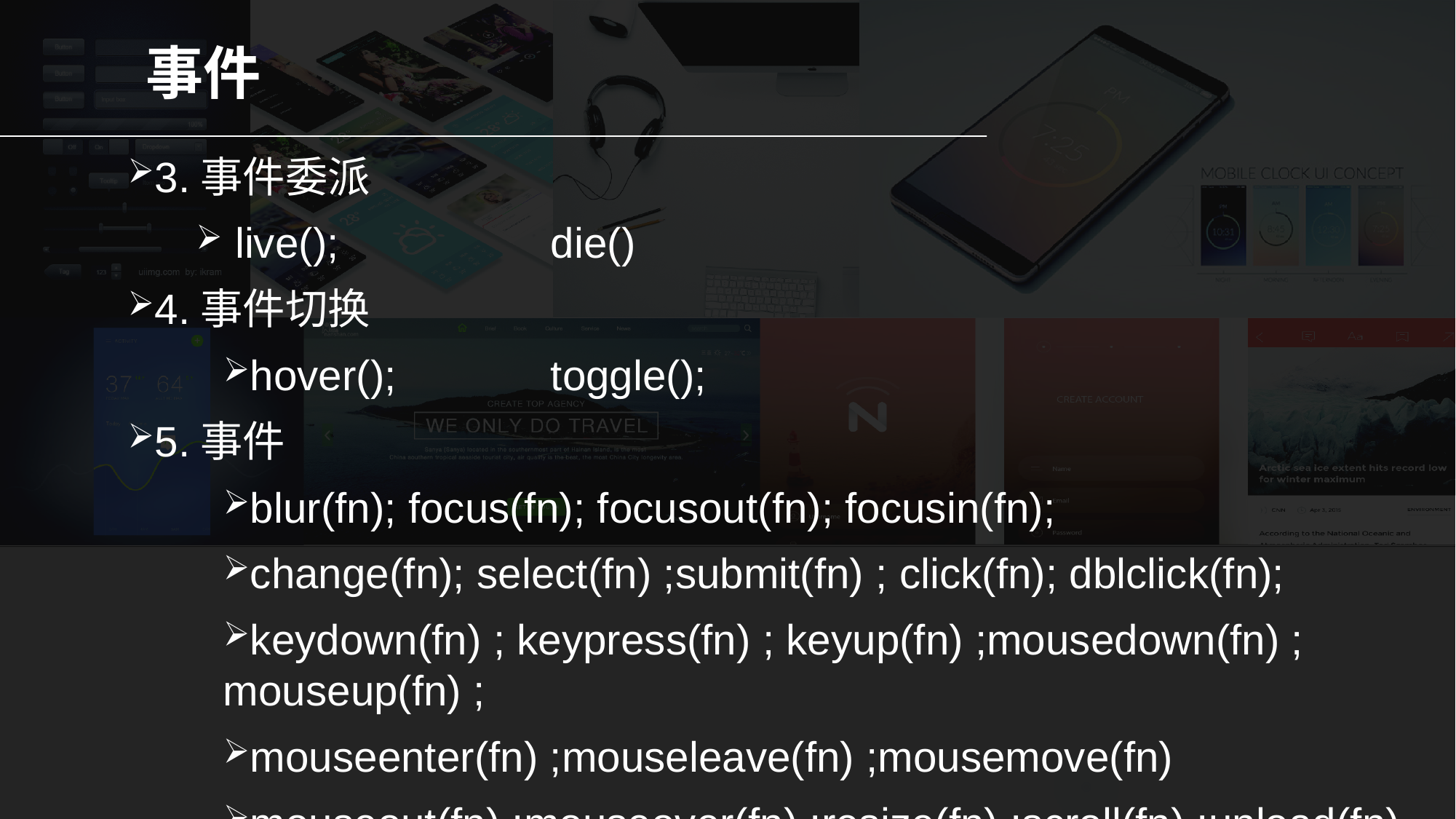

# 事件
3.事件委派
 live();  		die()
4.事件切换
hover();		toggle();
5.事件
blur(fn); focus(fn); focusout(fn); focusin(fn);
change(fn); select(fn) ;submit(fn) ; click(fn); dblclick(fn);
keydown(fn) ; keypress(fn) ; keyup(fn) ;mousedown(fn) ; mouseup(fn) ;
mouseenter(fn) ;mouseleave(fn) ;mousemove(fn)
mouseout(fn) ;mouseover(fn) ;resize(fn) ;scroll(fn) ;unload(fn)